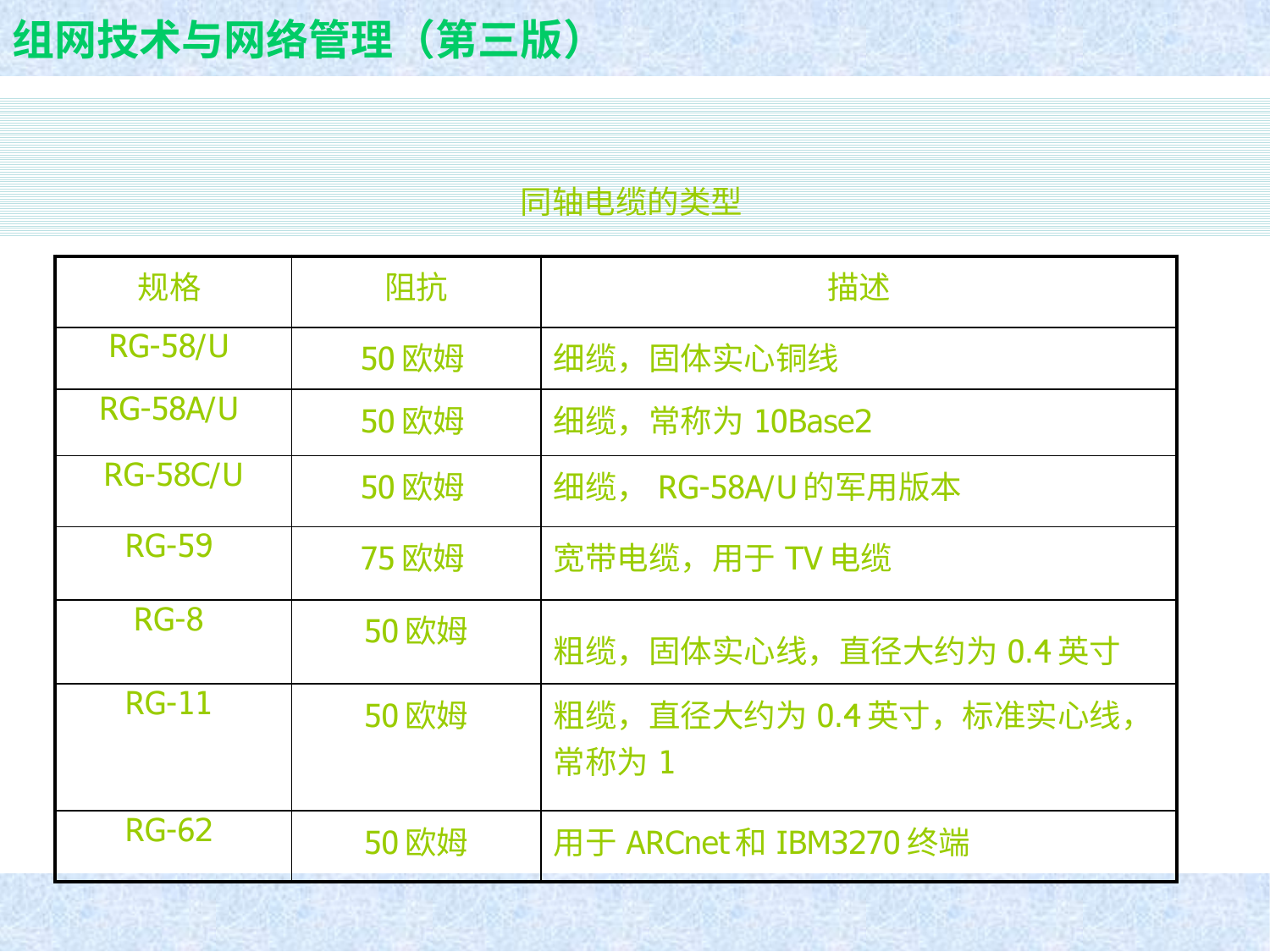

同轴电缆的类型
| 规格 | 阻抗 | 描述 |
| --- | --- | --- |
| RG-58/U | 50欧姆 | 细缆，固体实心铜线 |
| RG-58A/U | 50欧姆 | 细缆，常称为10Base2 |
| RG-58C/U | 50欧姆 | 细缆，RG-58A/U的军用版本 |
| RG-59 | 75欧姆 | 宽带电缆，用于TV电缆 |
| RG-8 | 50欧姆 | 粗缆，固体实心线，直径大约为0.4英寸 |
| RG-11 | 50欧姆 | 粗缆，直径大约为0.4英寸，标准实心线，常称为1 |
| RG-62 | 50欧姆 | 用于ARCnet和IBM3270终端 |